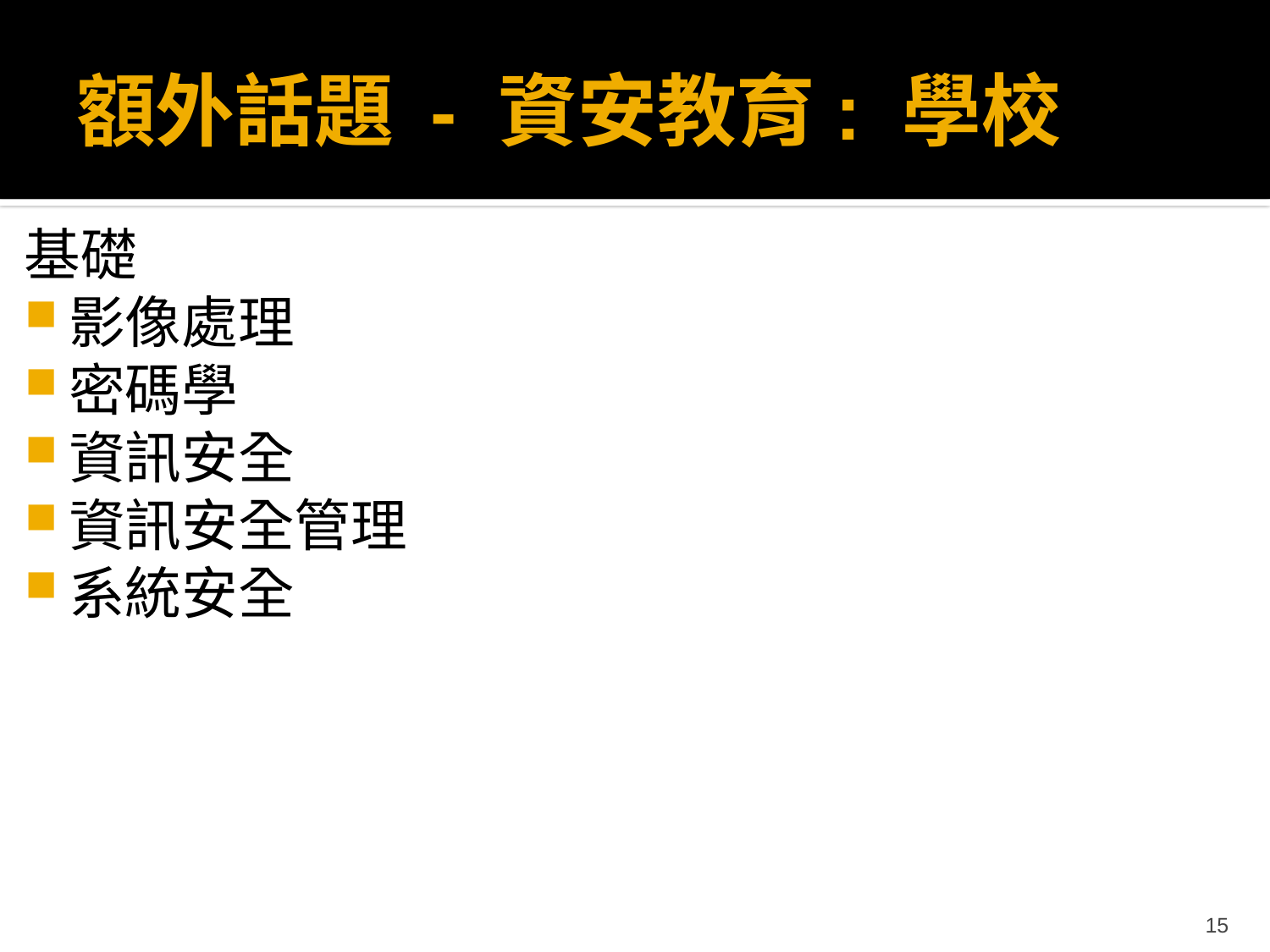

# 額外話題 - 資安教育: 學校
基礎
影像處理
密碼學
資訊安全
資訊安全管理
系統安全

15